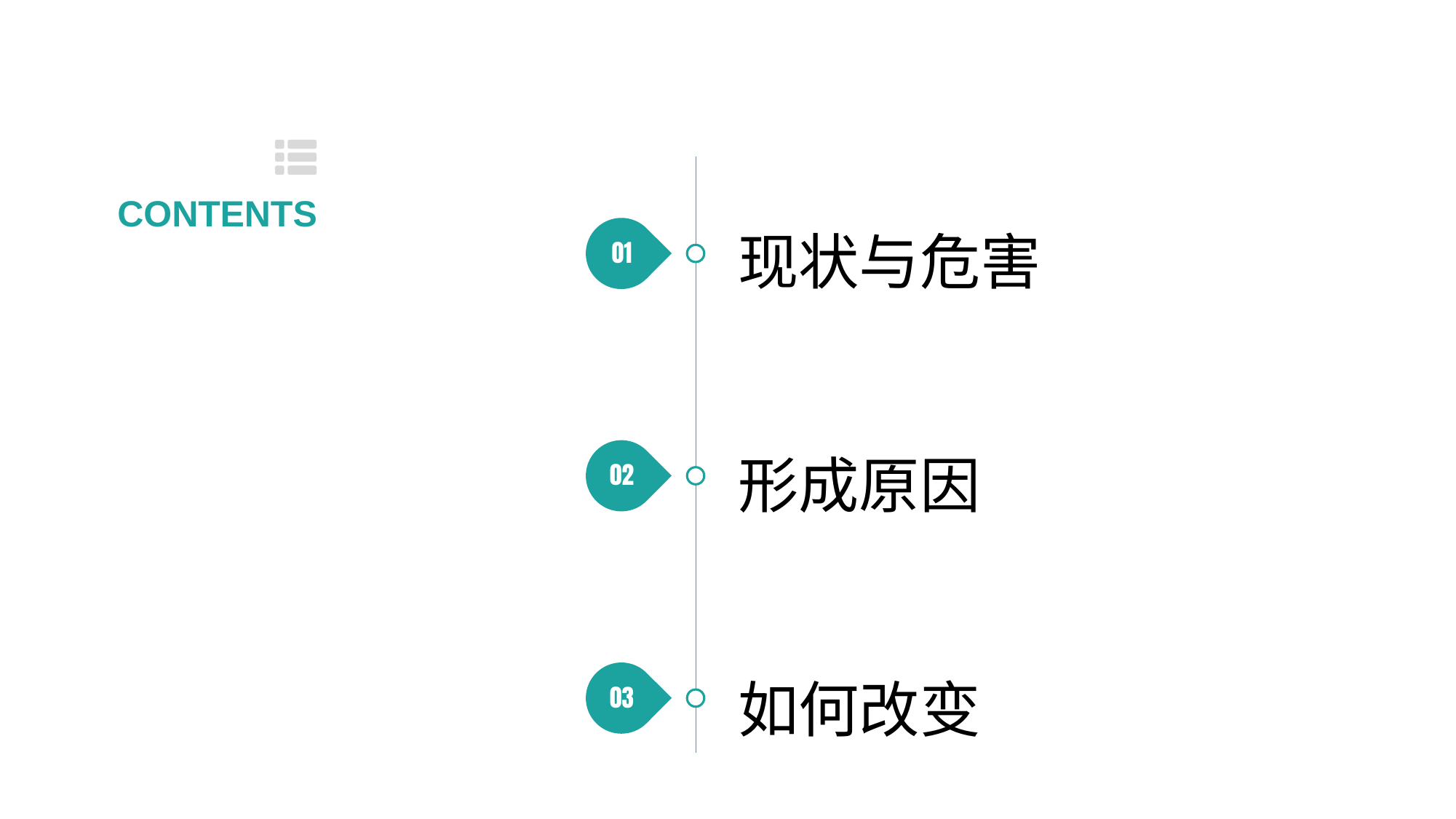

CONTENTS

01
现状与危害

02
形成原因

03
如何改变